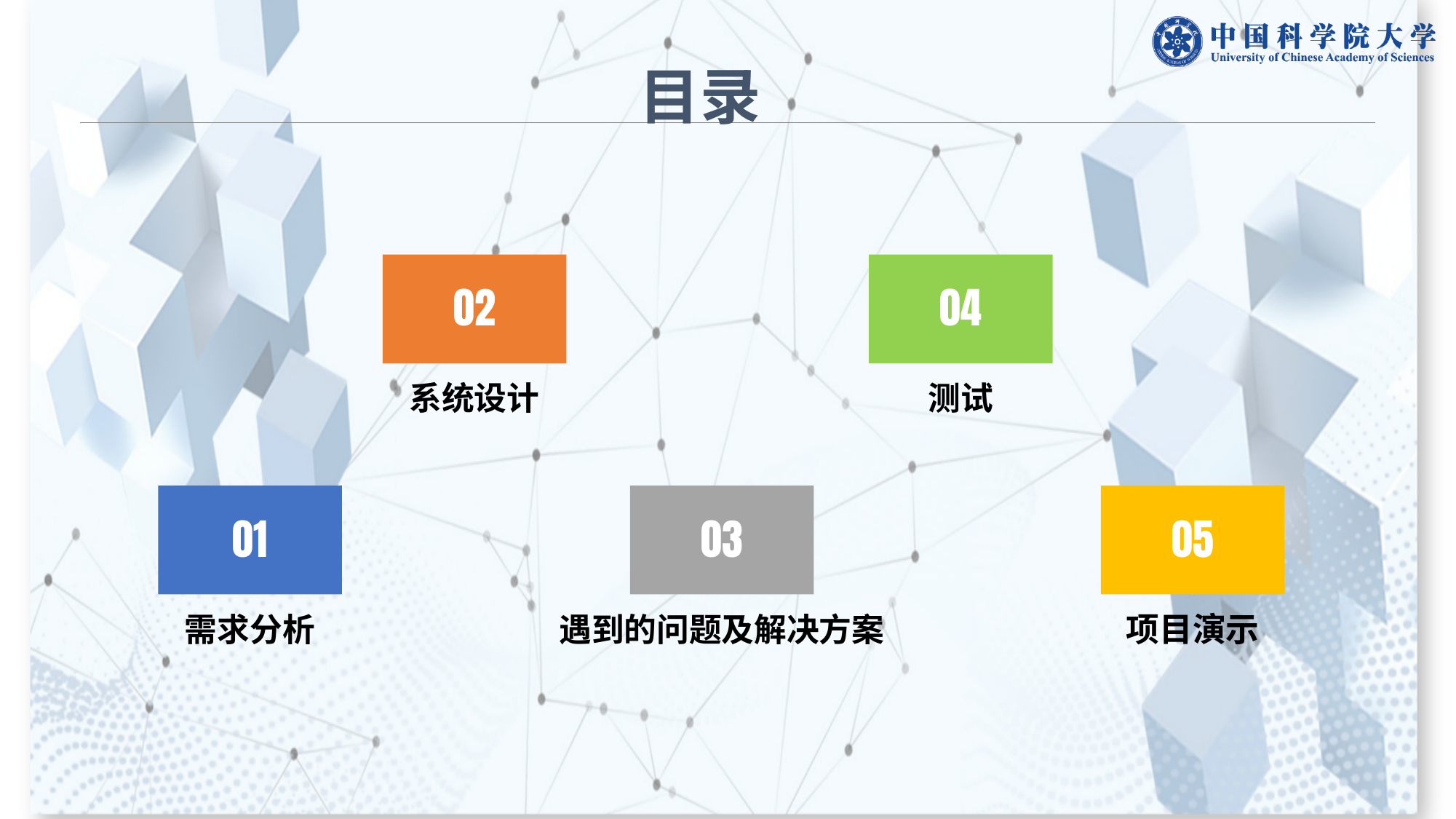

目录
02
04
系统设计
测试
01
03
05
需求分析
遇到的问题及解决方案
项目演示